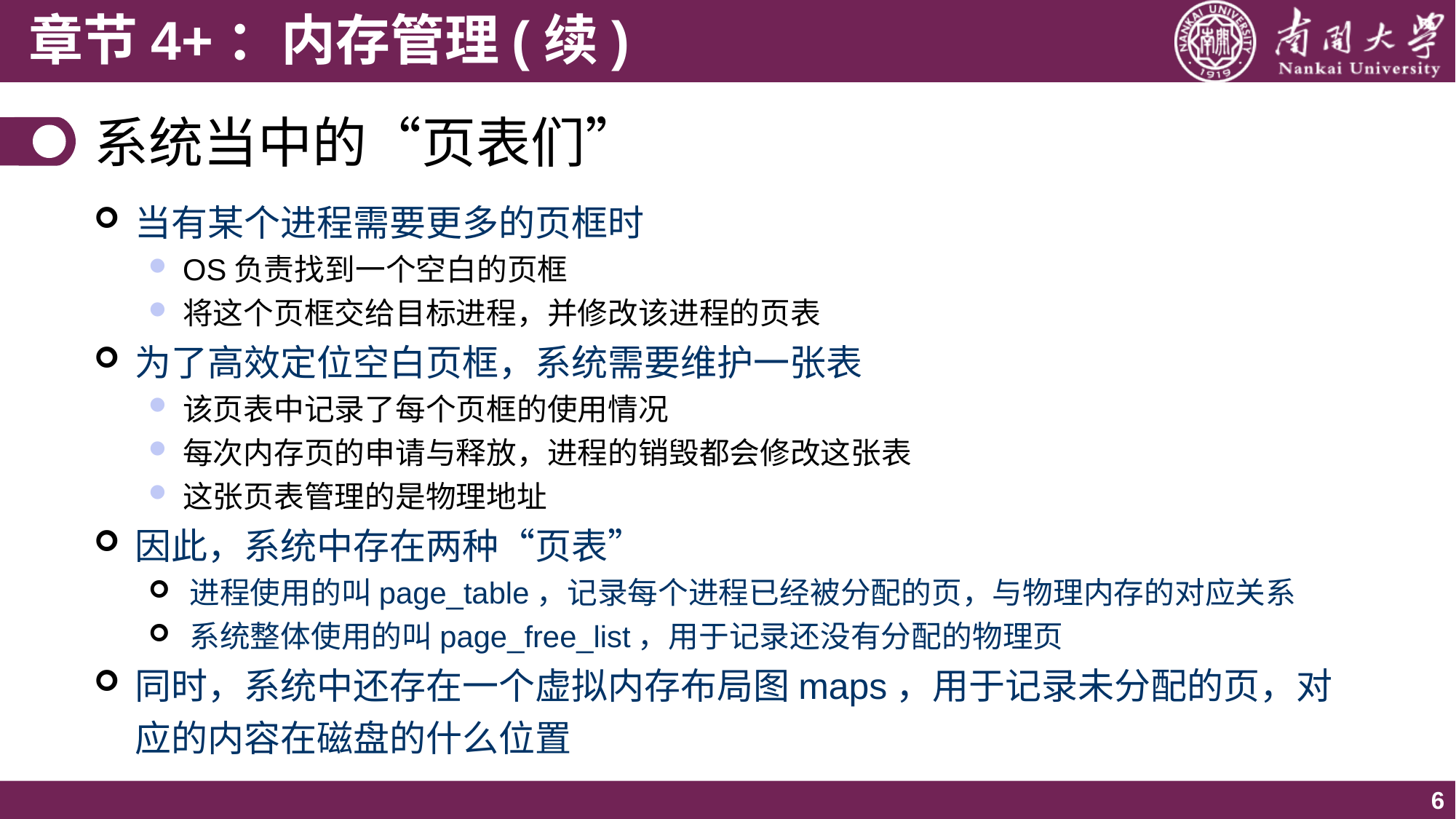

# 系统当中的“页表们”
当有某个进程需要更多的页框时
OS负责找到一个空白的页框
将这个页框交给目标进程，并修改该进程的页表
为了高效定位空白页框，系统需要维护一张表
该页表中记录了每个页框的使用情况
每次内存页的申请与释放，进程的销毁都会修改这张表
这张页表管理的是物理地址
因此，系统中存在两种“页表”
进程使用的叫page_table，记录每个进程已经被分配的页，与物理内存的对应关系
系统整体使用的叫page_free_list，用于记录还没有分配的物理页
同时，系统中还存在一个虚拟内存布局图maps，用于记录未分配的页，对应的内容在磁盘的什么位置
6